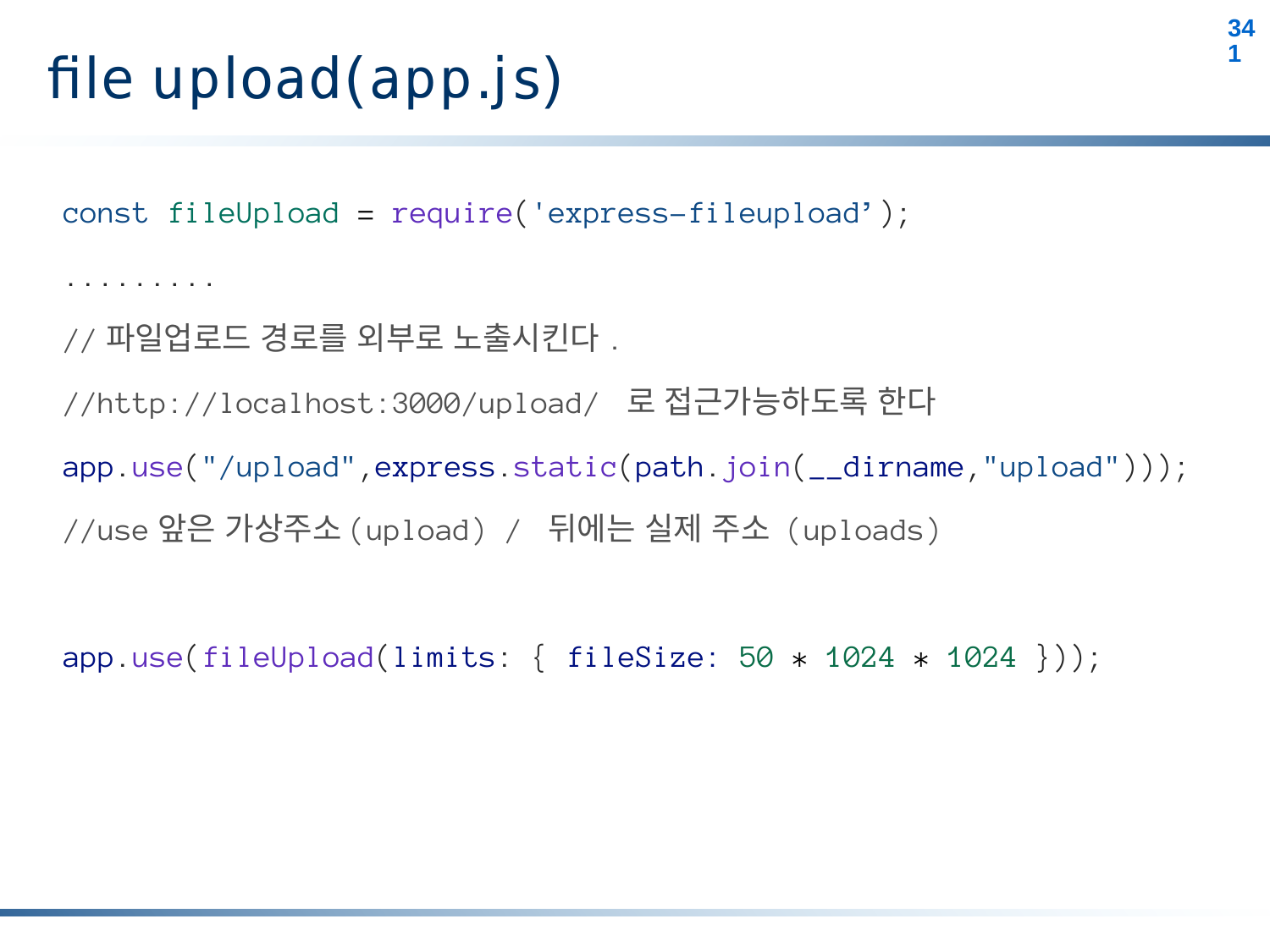

# file upload(app.js)
const fileUpload = require('express-fileupload’);
.........
//파일업로드 경로를 외부로 노출시킨다.
//http://localhost:3000/upload/ 로 접근가능하도록 한다
app.use("/upload",express.static(path.join(__dirname,"upload")));
//use앞은 가상주소(upload) / 뒤에는 실제 주소 (uploads)

app.use(fileUpload(limits: { fileSize: 50 * 1024 * 1024 }));